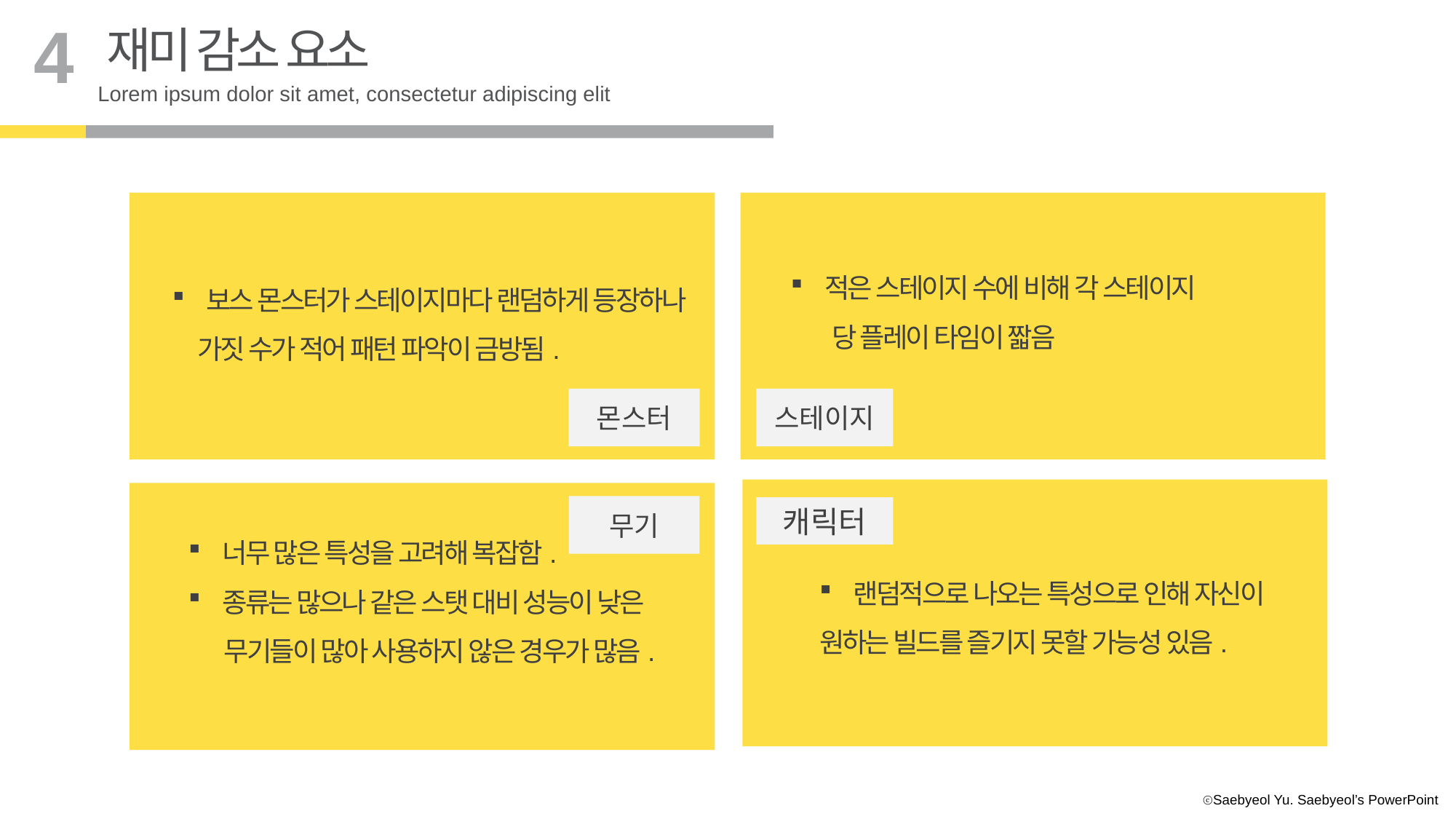

4
재미 감소 요소
Lorem ipsum dolor sit amet, consectetur adipiscing elit

적은 스테이지 수에 비해 각 스테이지
      당 플레이 타임이 짧음

보스 몬스터가 스테이지마다 랜덤하게 등장하나
   가짓 수가 적어 패턴 파악이 금방됨.
몬스터
스테이지

무기
캐릭터
너무 많은 특성을 고려해 복잡함.
종류는 많으나 같은 스탯 대비 성능이 낮은
     무기들이 많아 사용하지 않은 경우가 많음.
내용을 입력하세요
내용을 입력하세요
내용을 입력하세요
내용을 입력하세요
랜덤적으로 나오는 특성으로 인해 자신이
원하는 빌드를 즐기지 못할 가능성 있음.